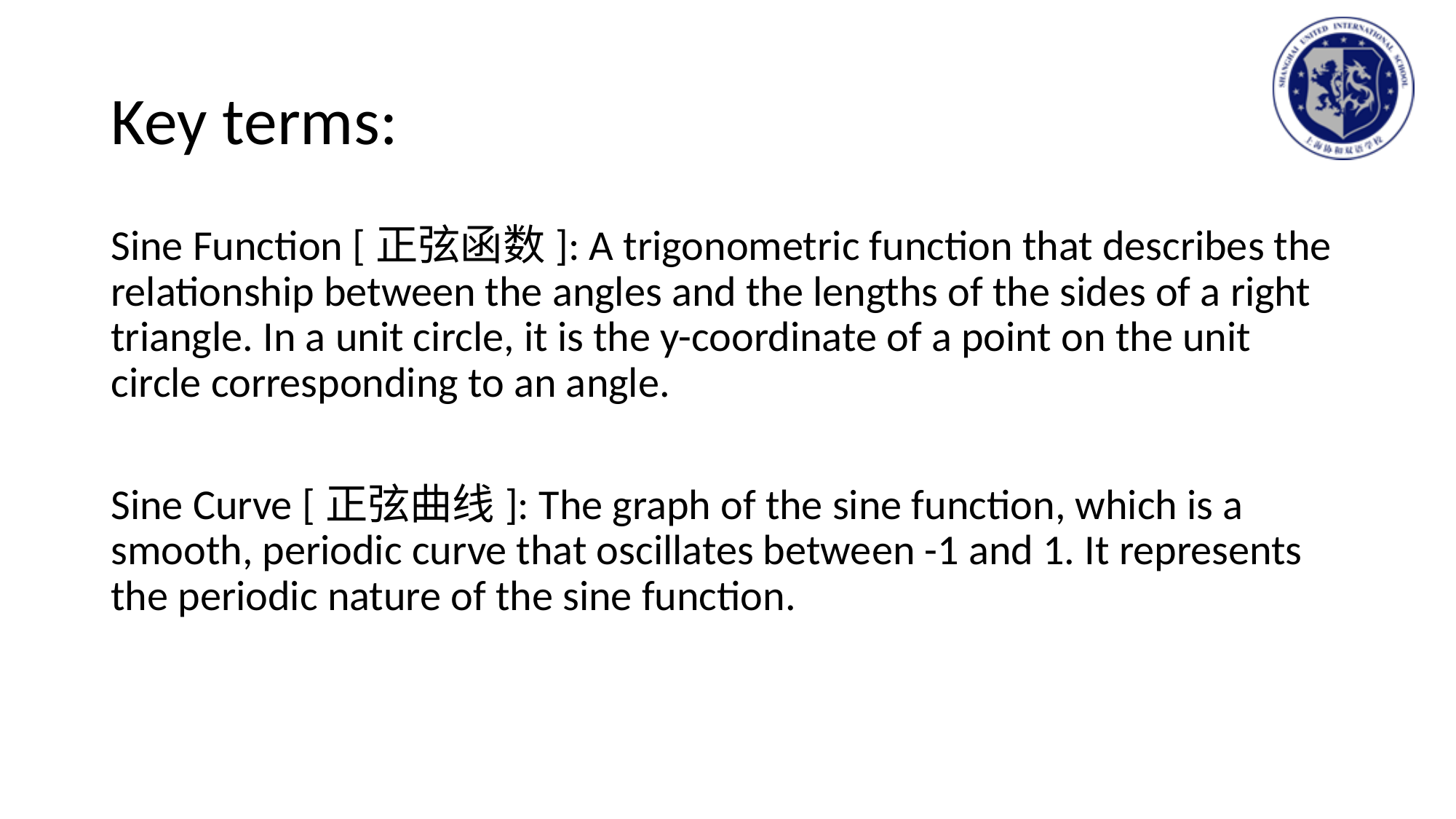

# Key terms:
Sine Function [正弦函数]: A trigonometric function that describes the relationship between the angles and the lengths of the sides of a right triangle. In a unit circle, it is the y-coordinate of a point on the unit circle corresponding to an angle.

Sine Curve [正弦曲线]: The graph of the sine function, which is a smooth, periodic curve that oscillates between -1 and 1. It represents the periodic nature of the sine function.